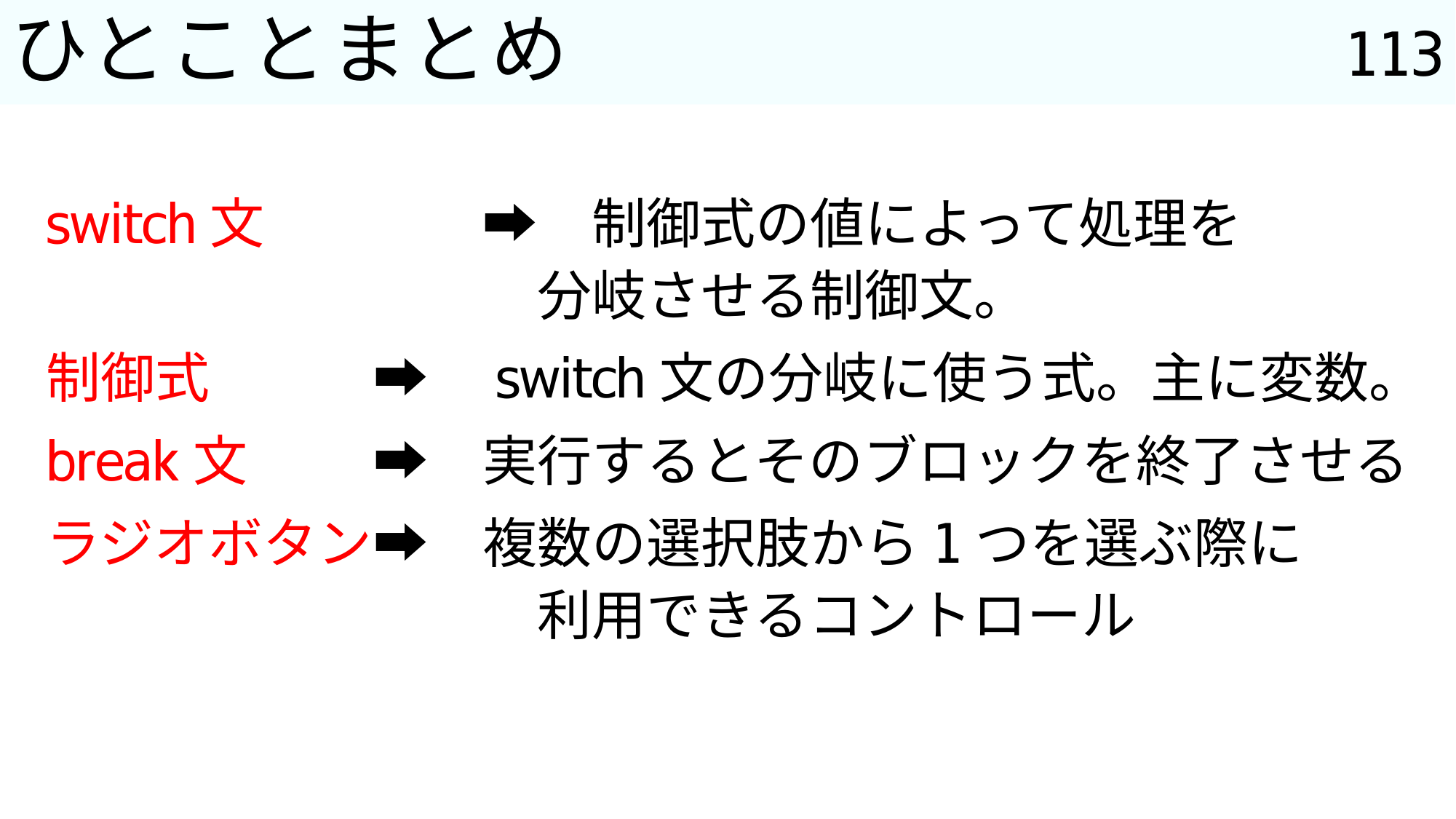

113
# ひとことまとめ
switch文	　	➡　制御式の値によって処理を
			　　　分岐させる制御文。
制御式	　	➡　switch文の分岐に使う式。主に変数。
break文	　	➡　実行するとそのブロックを終了させる
ラジオボタン	➡　複数の選択肢から1つを選ぶ際に
			　　　利用できるコントロール